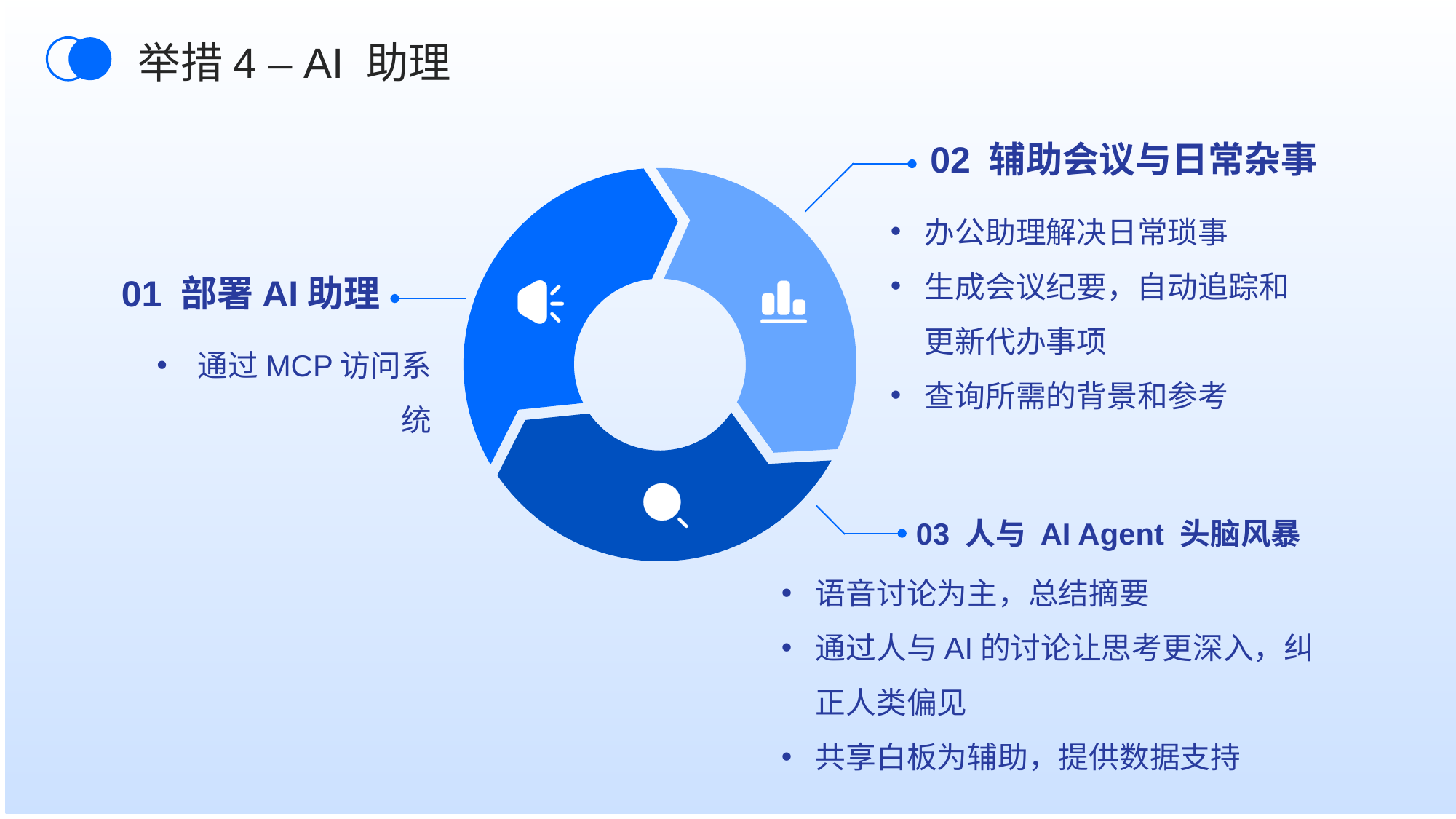

举措4 – AI 助理

02 辅助会议与日常杂事

办公助理解决日常琐事
生成会议纪要，自动追踪和更新代办事项
查询所需的背景和参考

通过MCP访问系统

03 人与 AI Agent 头脑风暴
语音讨论为主，总结摘要
通过人与AI的讨论让思考更深入，纠正人类偏见
共享白板为辅助，提供数据支持
01 部署AI助理